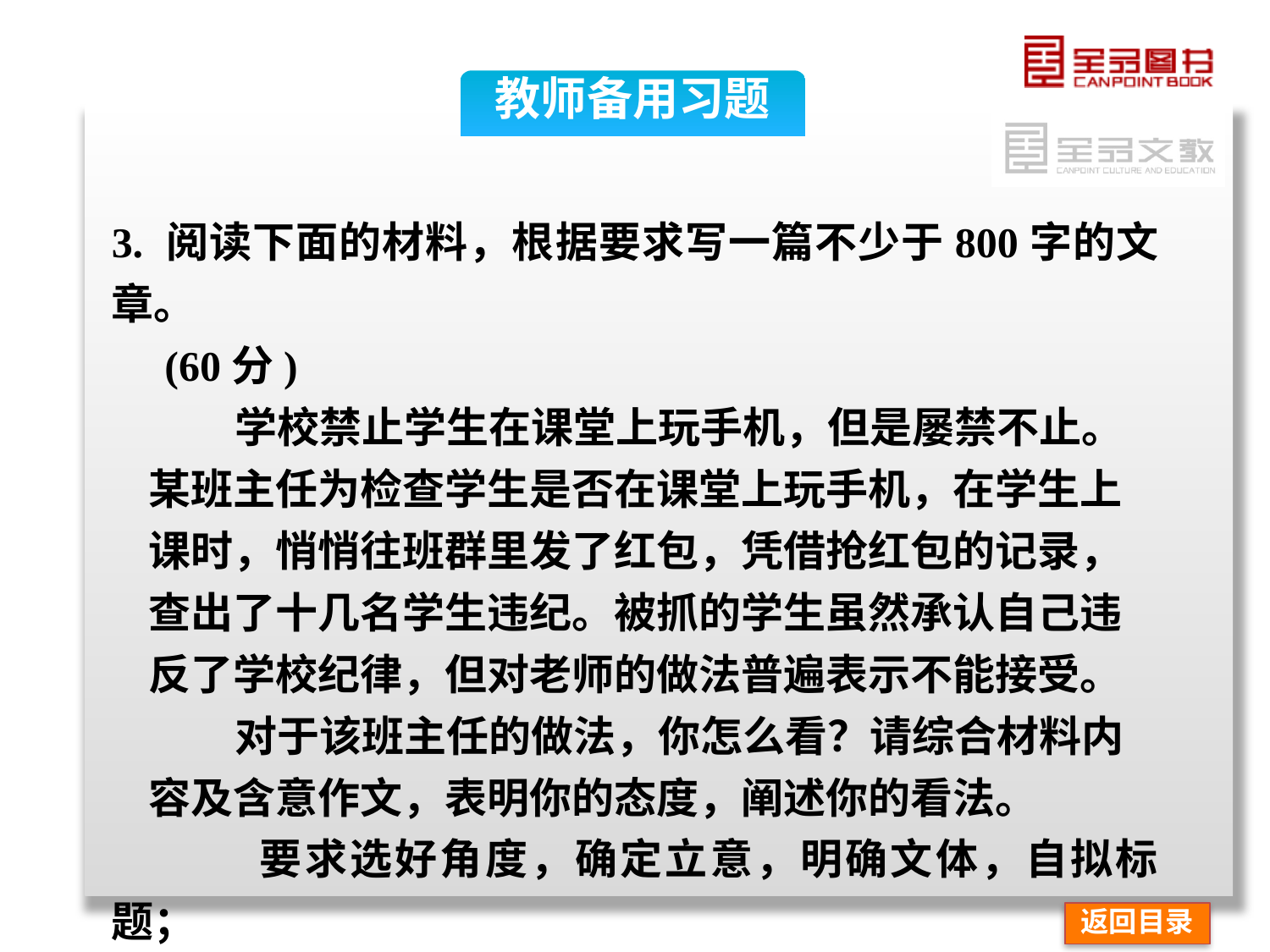

教师备用习题
3. 阅读下面的材料，根据要求写一篇不少于800字的文章。
     (60分)
        学校禁止学生在课堂上玩手机，但是屡禁不止。
某班主任为检查学生是否在课堂上玩手机，在学生上
课时，悄悄往班群里发了红包，凭借抢红包的记录，
查出了十几名学生违纪。被抓的学生虽然承认自己违
反了学校纪律，但对老师的做法普遍表示不能接受。
        对于该班主任的做法，你怎么看？请综合材料内
容及含意作文，表明你的态度，阐述你的看法。
        要求选好角度，确定立意，明确文体，自拟标题；
不要套作，不得抄袭。
返回目录